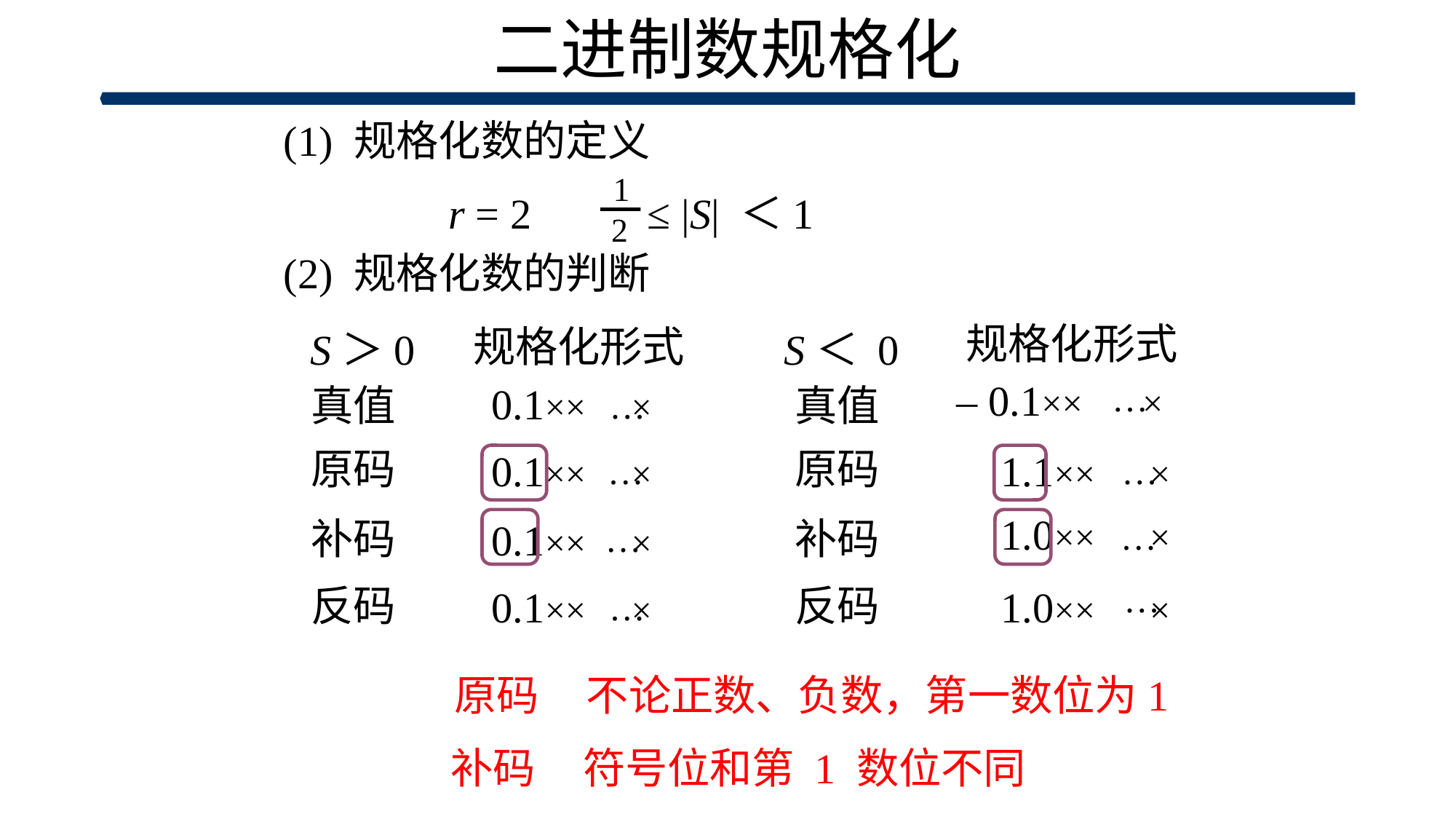

# 二进制数规格化
(1) 规格化数的定义
 1
r = 2           ≤ |S| ＜1
2

(2) 规格化数的判断
规格化形式
规格化形式
S＞0
S＜ 0
– 0.1××       ×
  …
0.1××     ×
…
真值
真值
原码
原码
0.1××     ×
…
1.1××      ×
…

1.0××      ×
…
补码
补码
0.1××     ×
…

…
1.0××      ×
反码
反码
0.1××     ×
…
原码     不论正数、负数，第一数位为1
补码     符号位和第 1 数位不同